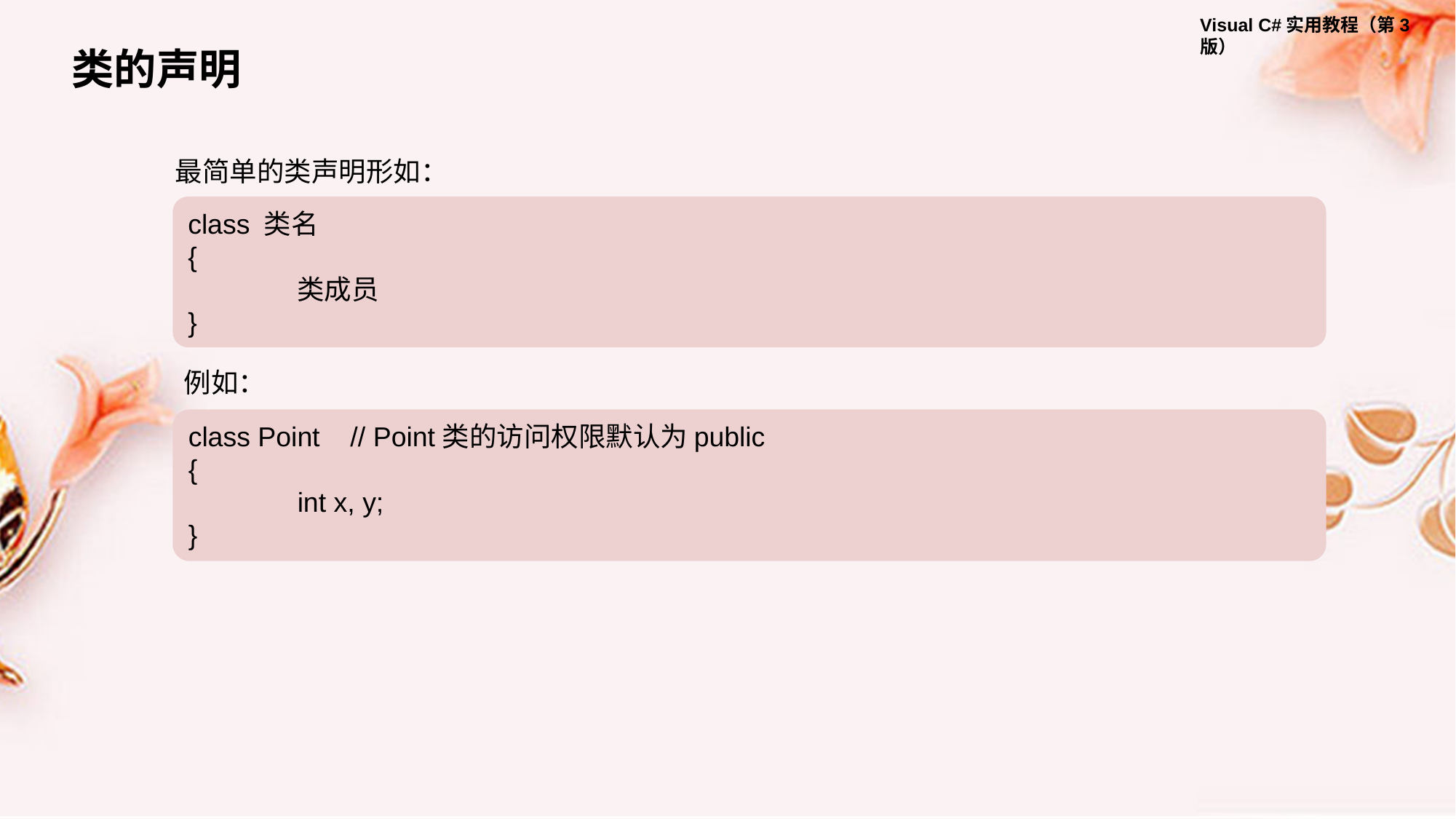

类的声明
最简单的类声明形如：
class 类名
{
	类成员
}
例如：
class Point    // Point类的访问权限默认为public
{
	int x, y;
}